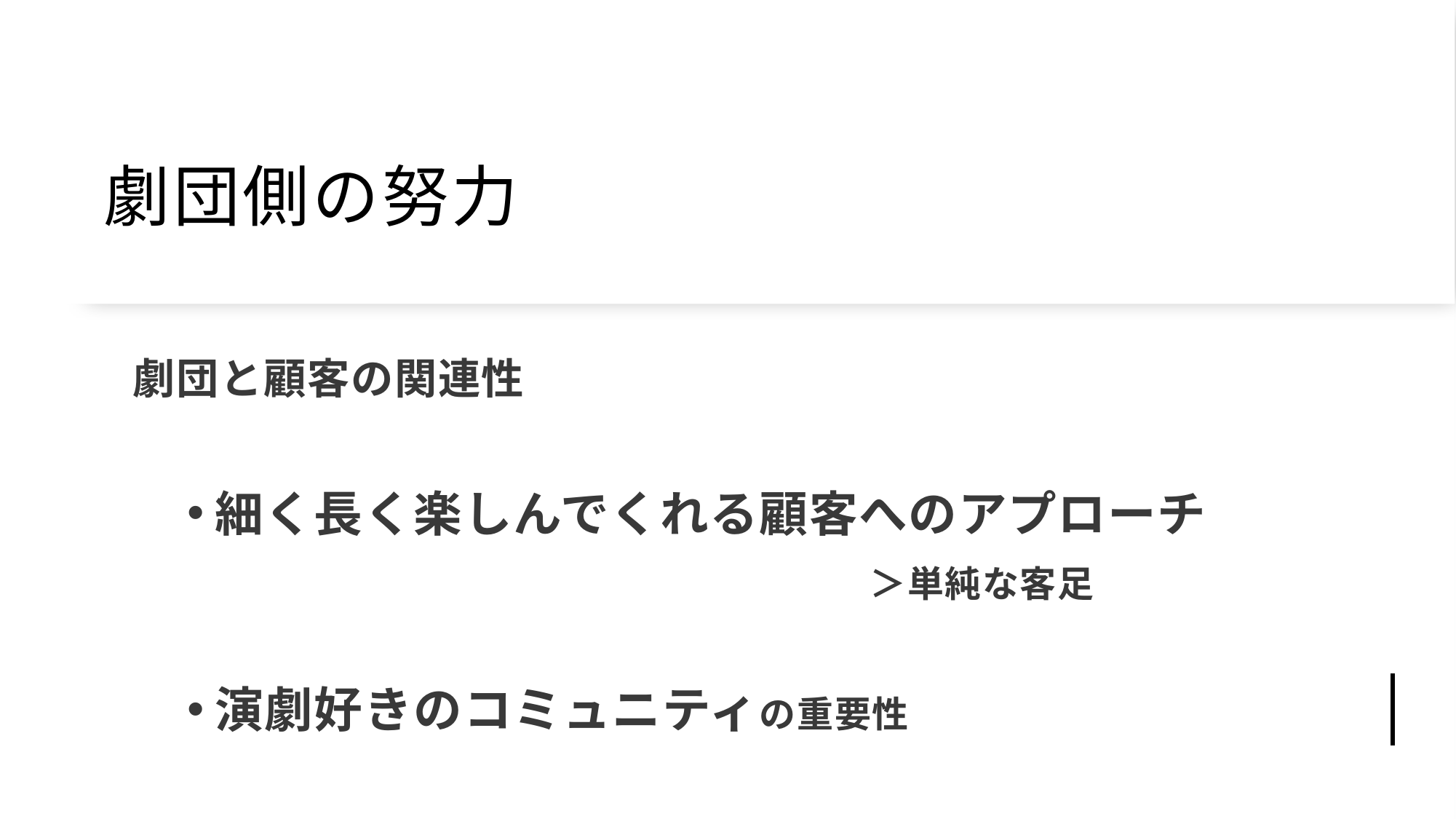

# 劇団側の努力

劇団と顧客の関連性

細く長く楽しんでくれる顧客へのアプローチ　						＞単純な客足

演劇好きのコミュニティの重要性